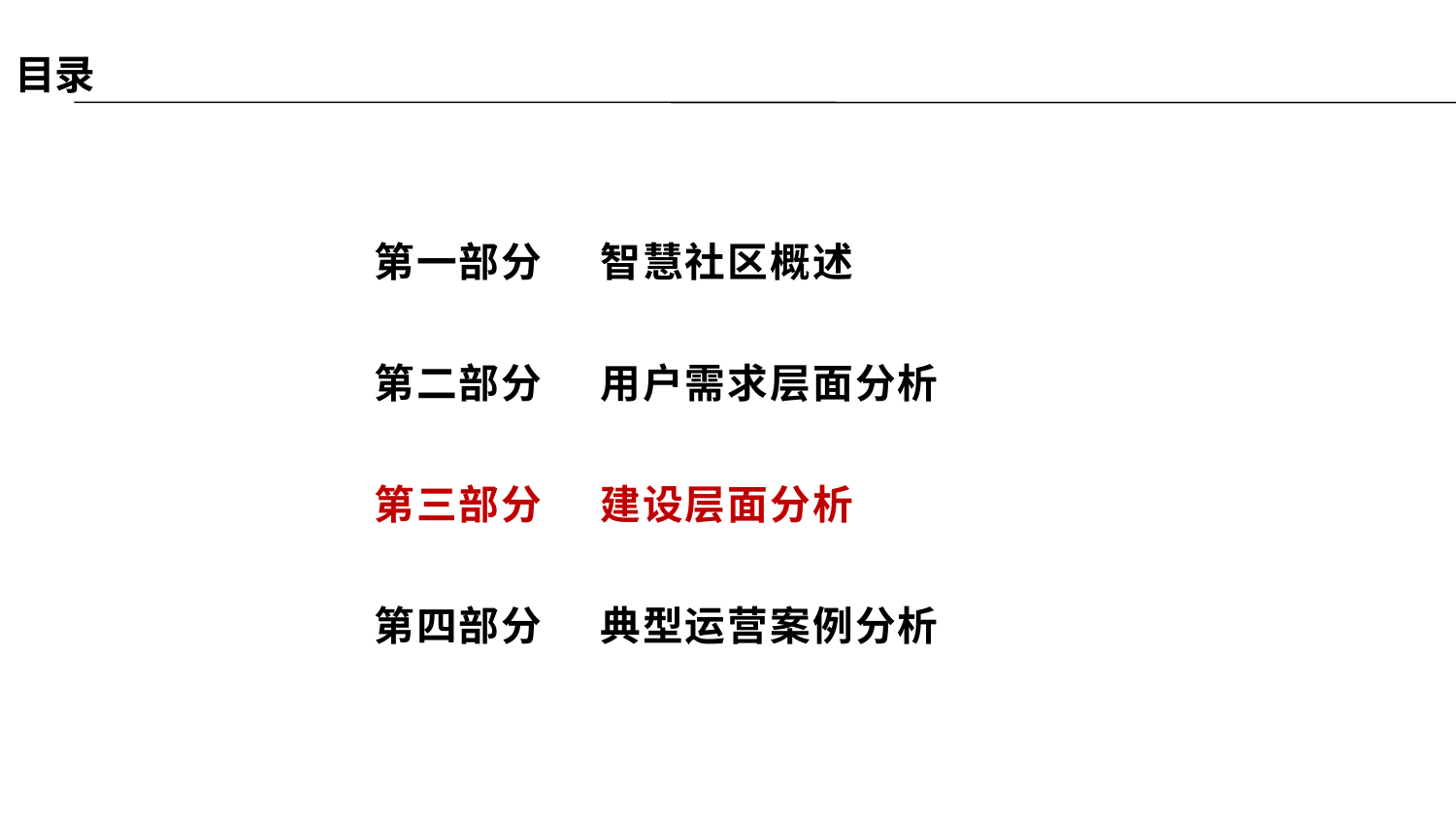

目录
第一部分     智慧社区概述
第二部分     用户需求层面分析
第三部分     建设层面分析
第四部分     典型运营案例分析